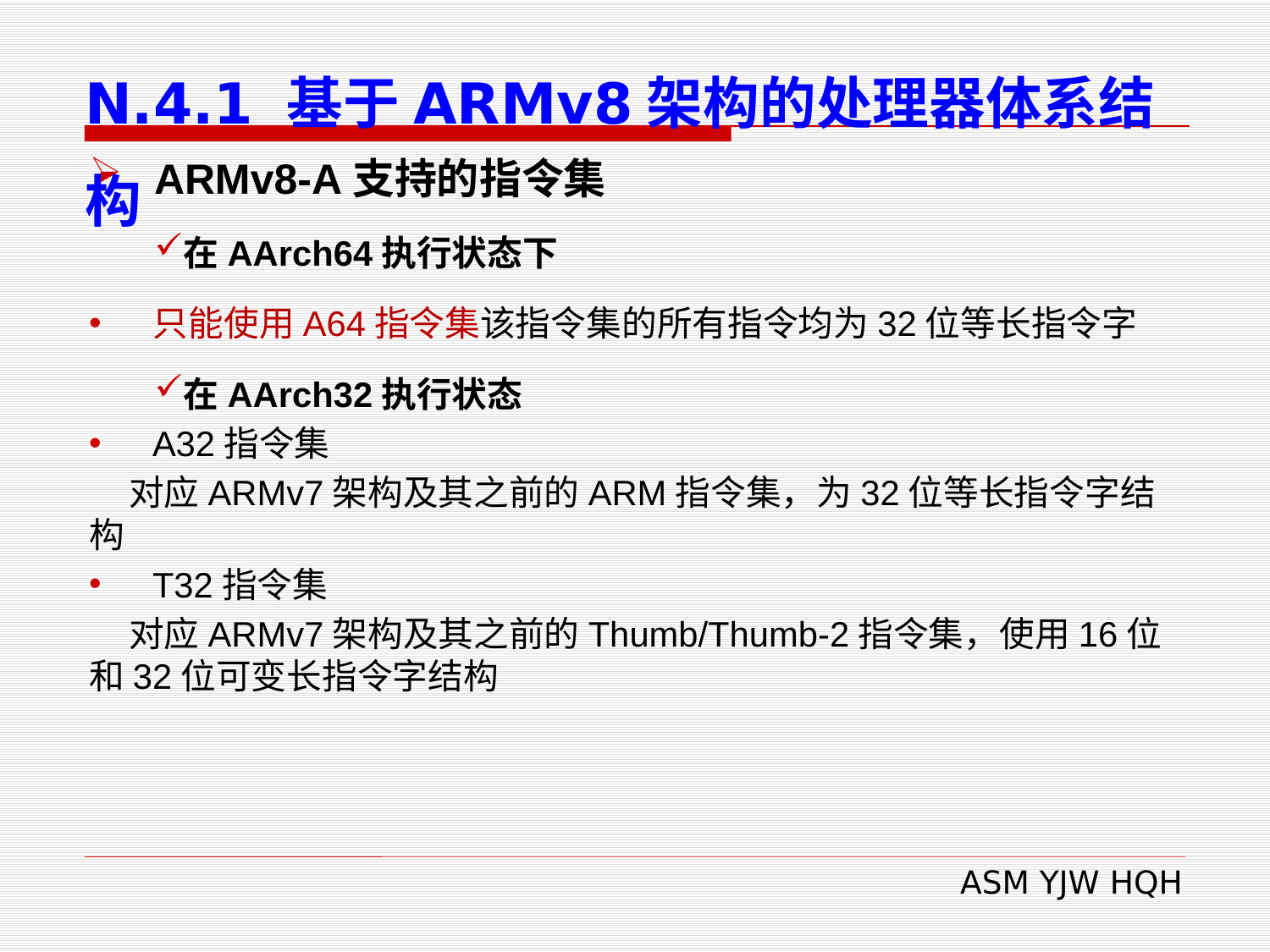

# N.4.1 基于ARMv8架构的处理器体系结构
ARMv8-A支持的指令集
在AArch64执行状态下
 只能使用A64指令集该指令集的所有指令均为32位等长指令字
在AArch32执行状态
A32指令集
    对应ARMv7架构及其之前的ARM指令集，为32位等长指令字结构
T32指令集
    对应ARMv7架构及其之前的Thumb/Thumb-2指令集，使用16位和32位可变长指令字结构